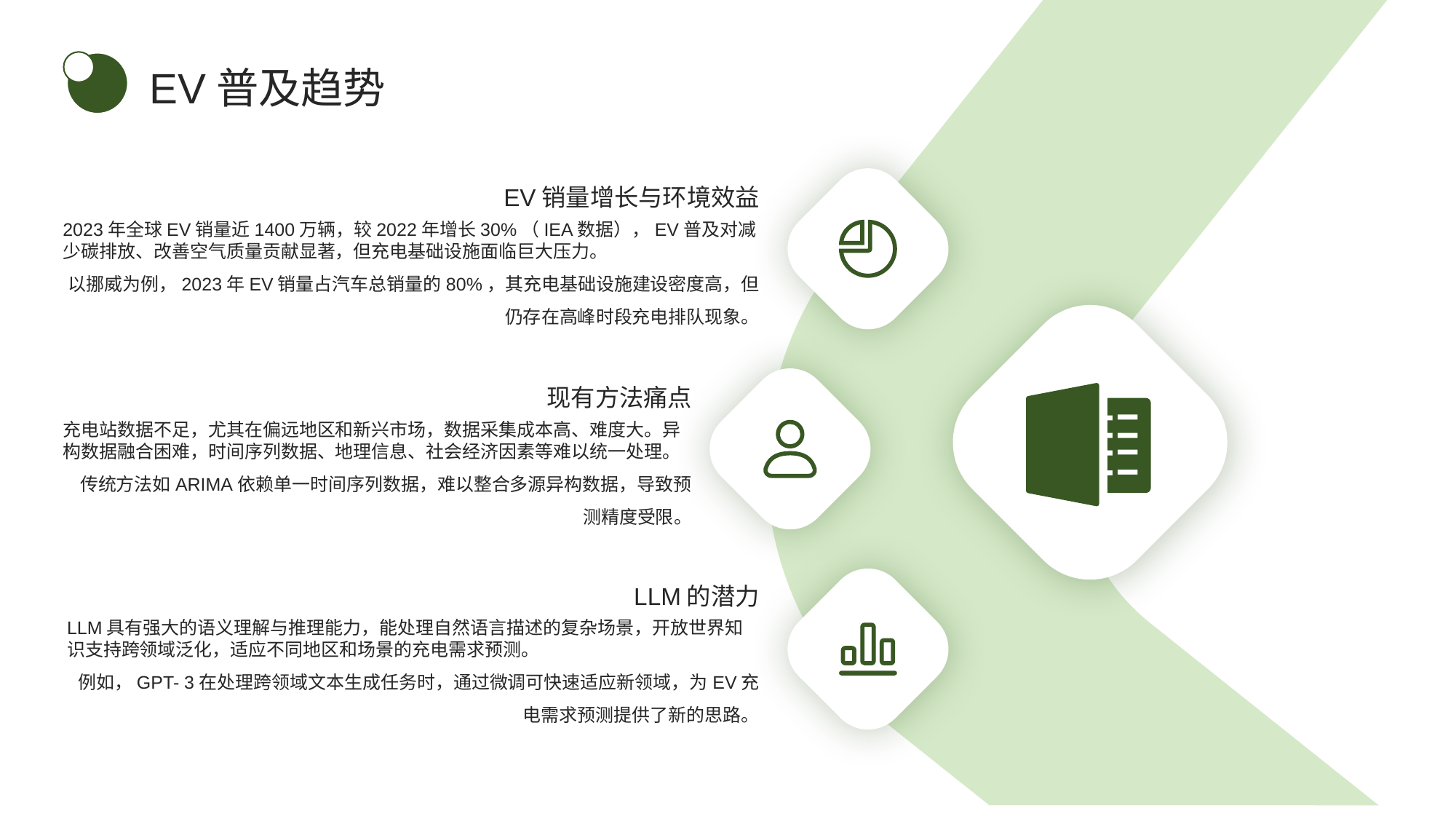

EV普及趋势

EV销量增长与环境效益
2023年全球EV销量近1400万辆，较2022年增长30%（IEA数据），EV普及对减少碳排放、改善空气质量贡献显著，但充电基础设施面临巨大压力。
以挪威为例，2023年EV销量占汽车总销量的80%，其充电基础设施建设密度高，但仍存在高峰时段充电排队现象。

现有方法痛点

充电站数据不足，尤其在偏远地区和新兴市场，数据采集成本高、难度大。异构数据融合困难，时间序列数据、地理信息、社会经济因素等难以统一处理。
传统方法如ARIMA依赖单一时间序列数据，难以整合多源异构数据，导致预测精度受限。

LLM的潜力
LLM具有强大的语义理解与推理能力，能处理自然语言描述的复杂场景，开放世界知识支持跨领域泛化，适应不同地区和场景的充电需求预测。
例如，GPT- 3在处理跨领域文本生成任务时，通过微调可快速适应新领域，为EV充电需求预测提供了新的思路。